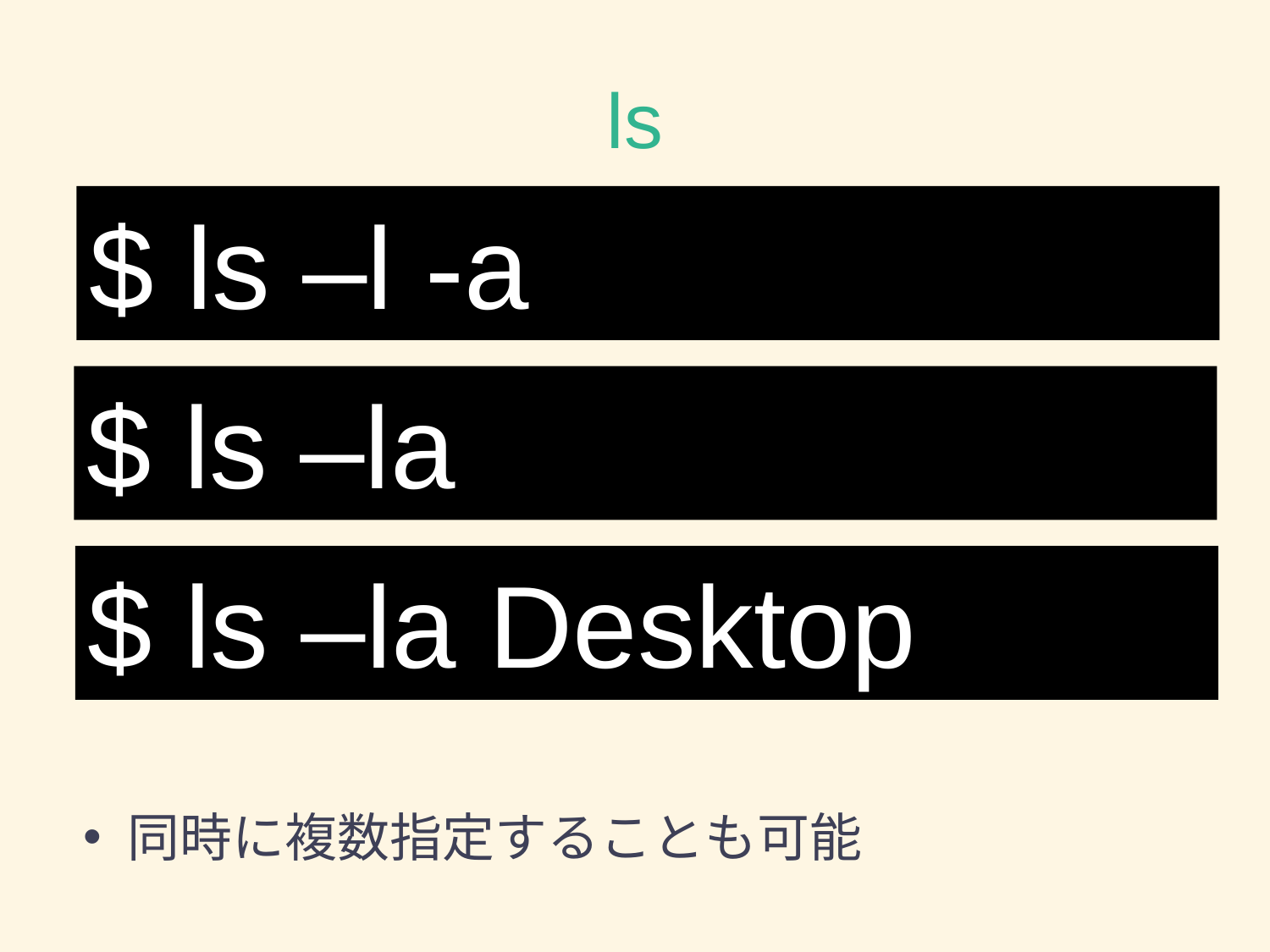

# ls
$ ls –l -a
$ ls –la
$ ls –la Desktop
同時に複数指定することも可能